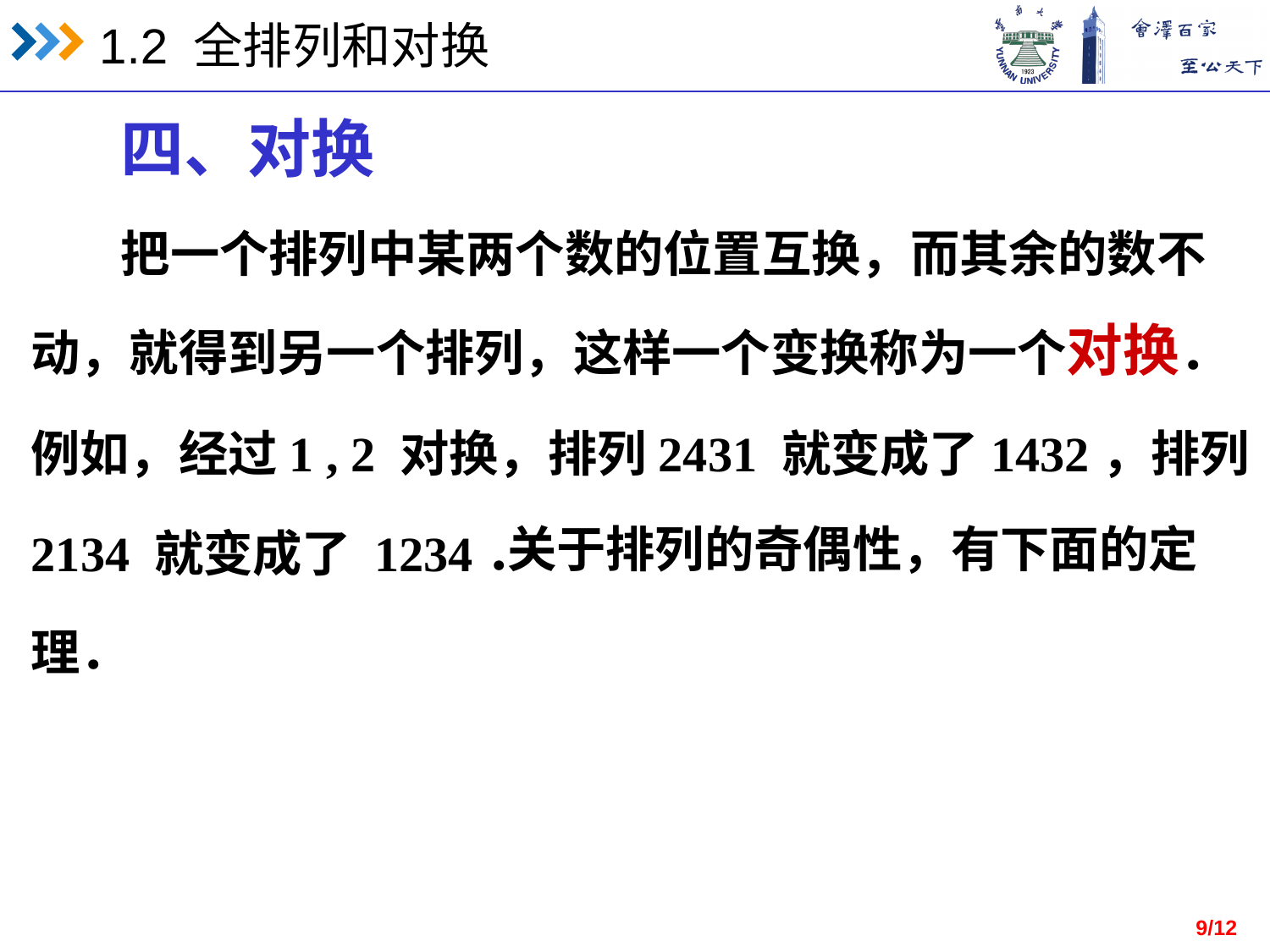

四、对换
把一个排列中某两个数的位置互换，而其余的数不
动，就得到另一个排列，这样一个变换称为一个对换．
例如，经过1 , 2 对换，排列2431 就变成了1432，排列
关于排列的奇偶性，有下面的定
2134 就变成了 1234．
理．